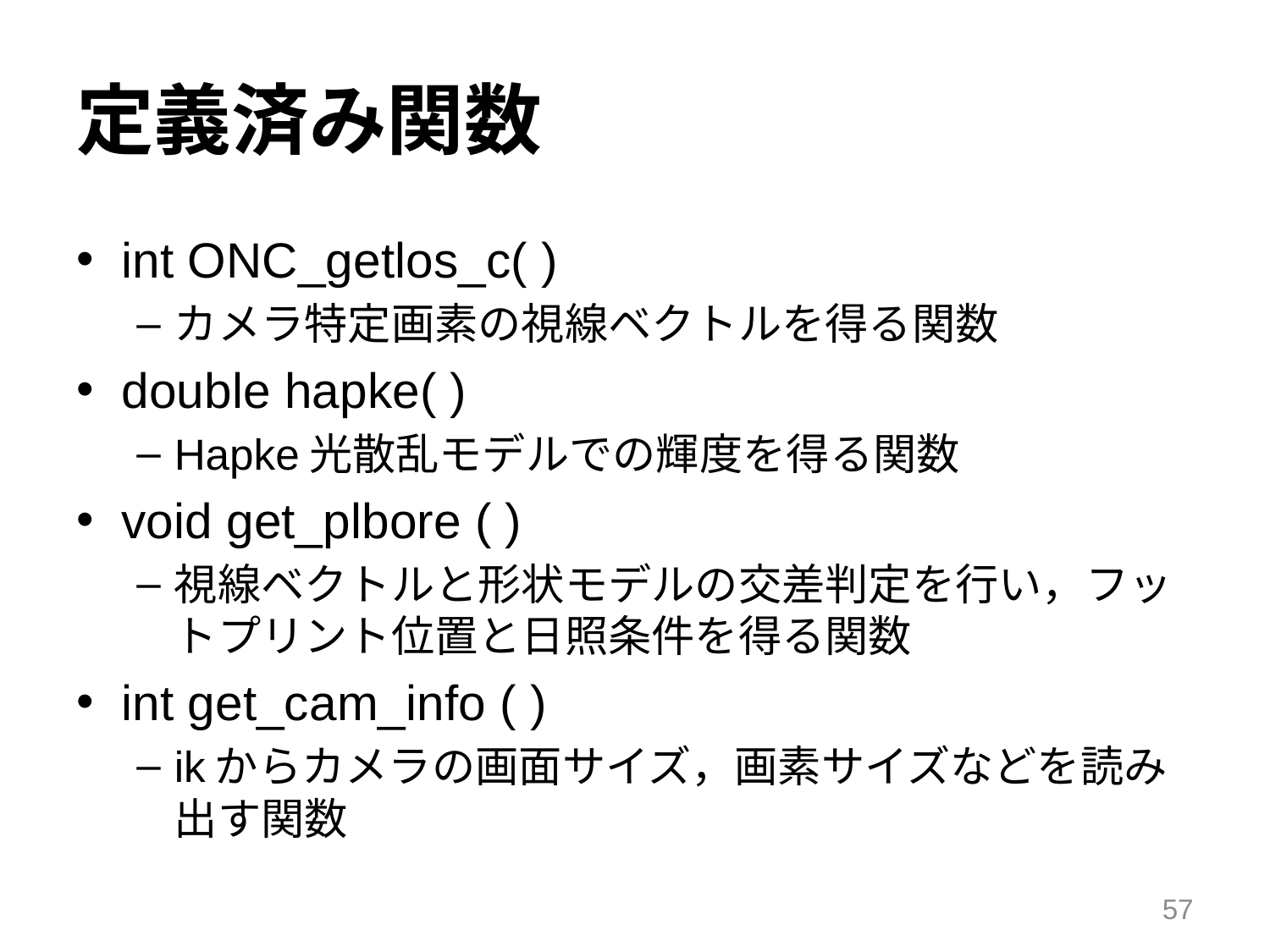

# 定義済み関数
int ONC_getlos_c( )
カメラ特定画素の視線ベクトルを得る関数
double hapke( )
Hapke光散乱モデルでの輝度を得る関数
void get_plbore ( )
視線ベクトルと形状モデルの交差判定を行い，フットプリント位置と日照条件を得る関数
int get_cam_info ( )
ikからカメラの画面サイズ，画素サイズなどを読み出す関数
57